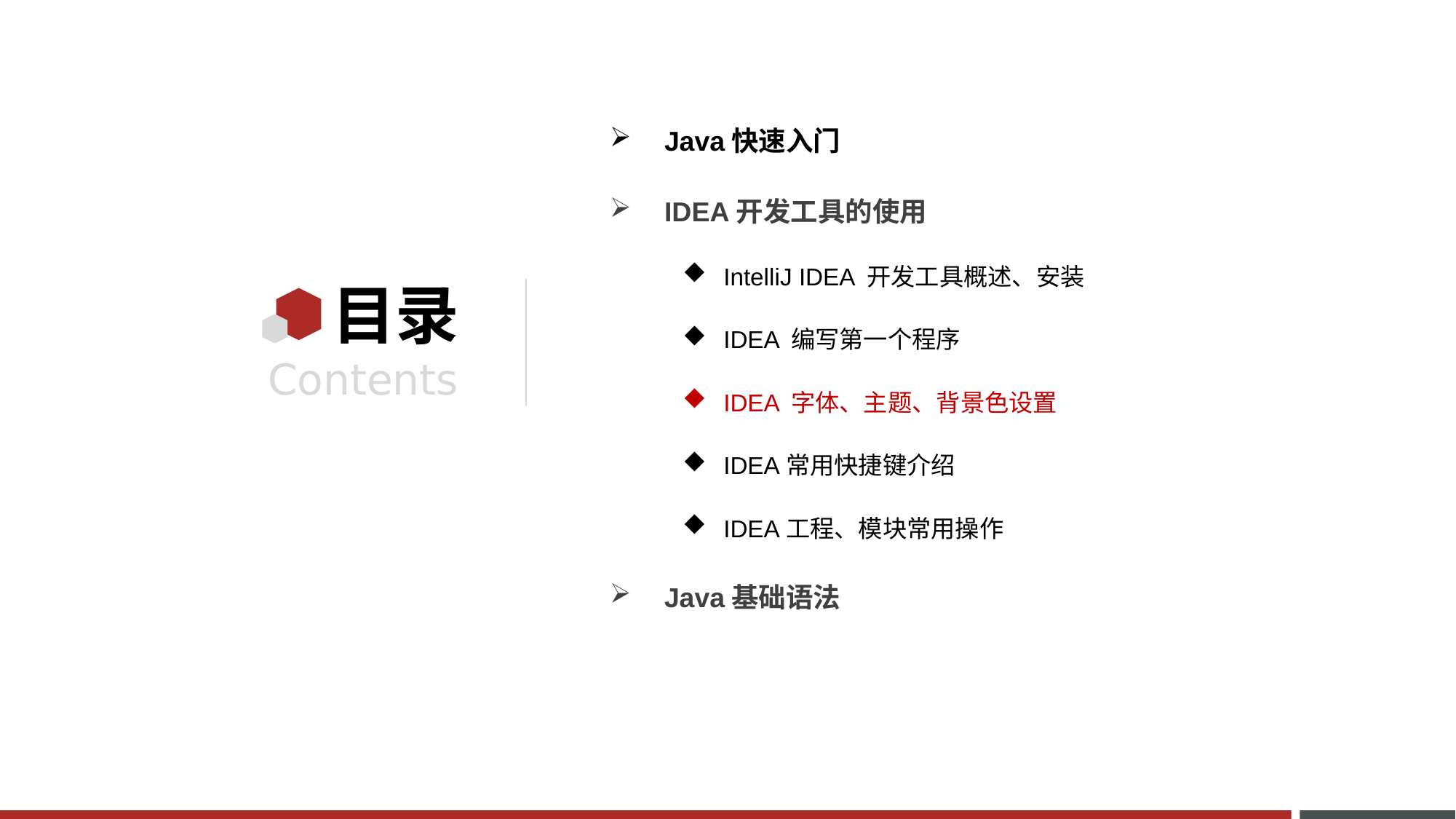

Java快速入门
IDEA开发工具的使用
IntelliJ IDEA 开发工具概述、安装
IDEA 编写第一个程序
IDEA 字体、主题、背景色设置
IDEA常用快捷键介绍
IDEA工程、模块常用操作
Java基础语法